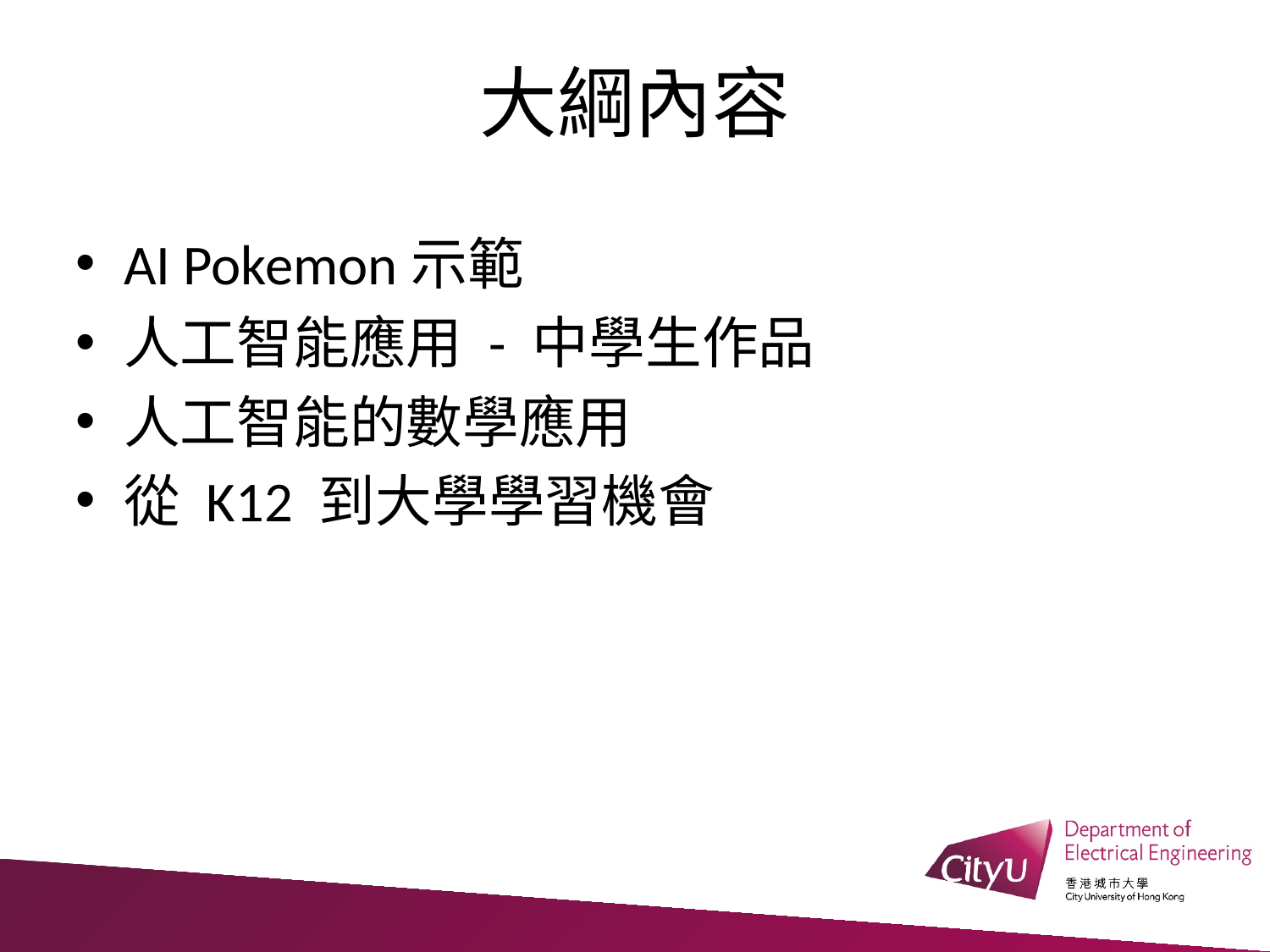

大綱內容

AI Pokemon示範
人工智能應用 - 中學生作品
人工智能的數學應用
從 K12 到大學學習機會